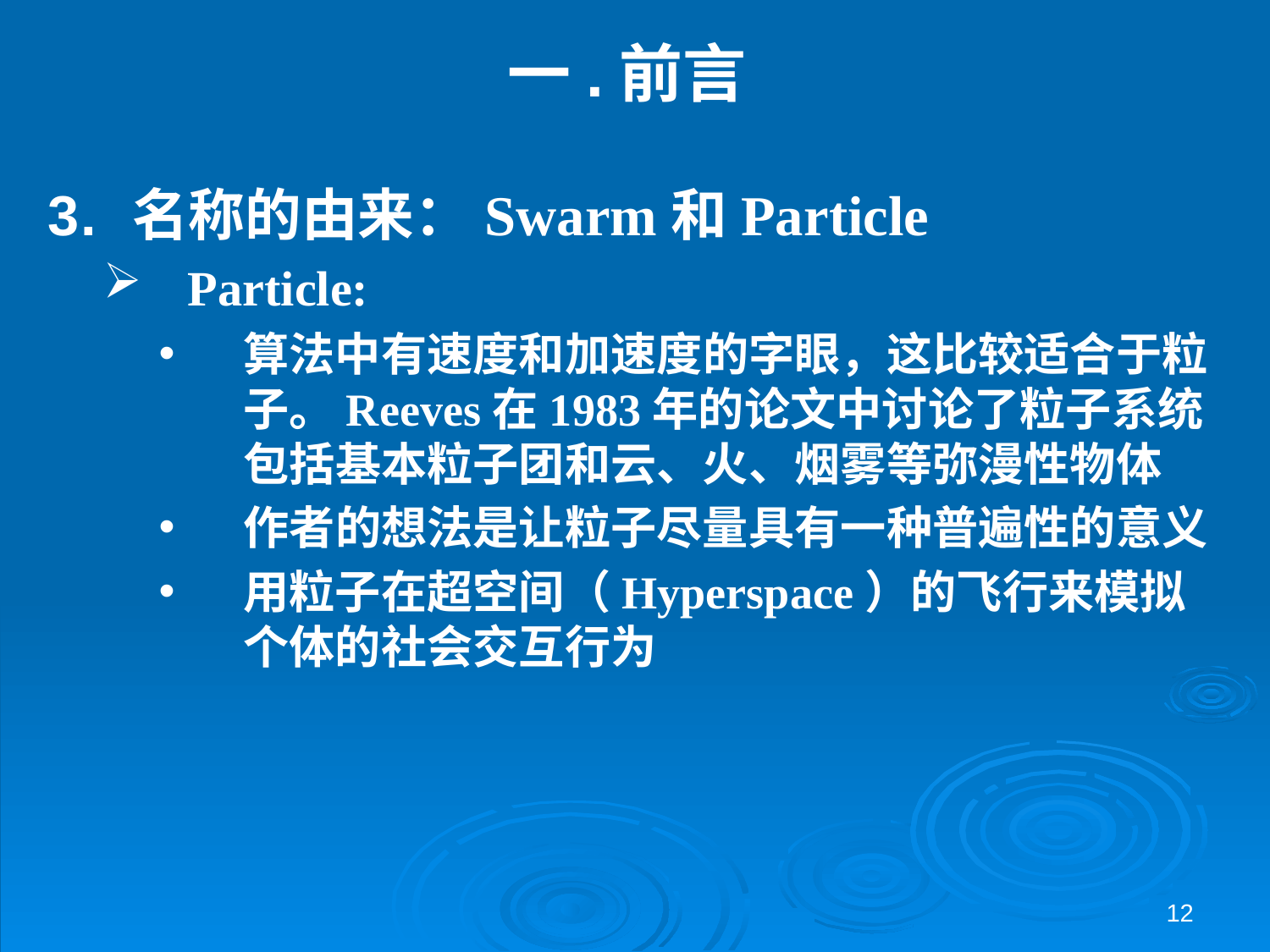

# 一.前言
名称的由来：Swarm和Particle
Particle:
算法中有速度和加速度的字眼，这比较适合于粒子。Reeves在1983年的论文中讨论了粒子系统包括基本粒子团和云、火、烟雾等弥漫性物体
作者的想法是让粒子尽量具有一种普遍性的意义
用粒子在超空间（Hyperspace）的飞行来模拟个体的社会交互行为
12